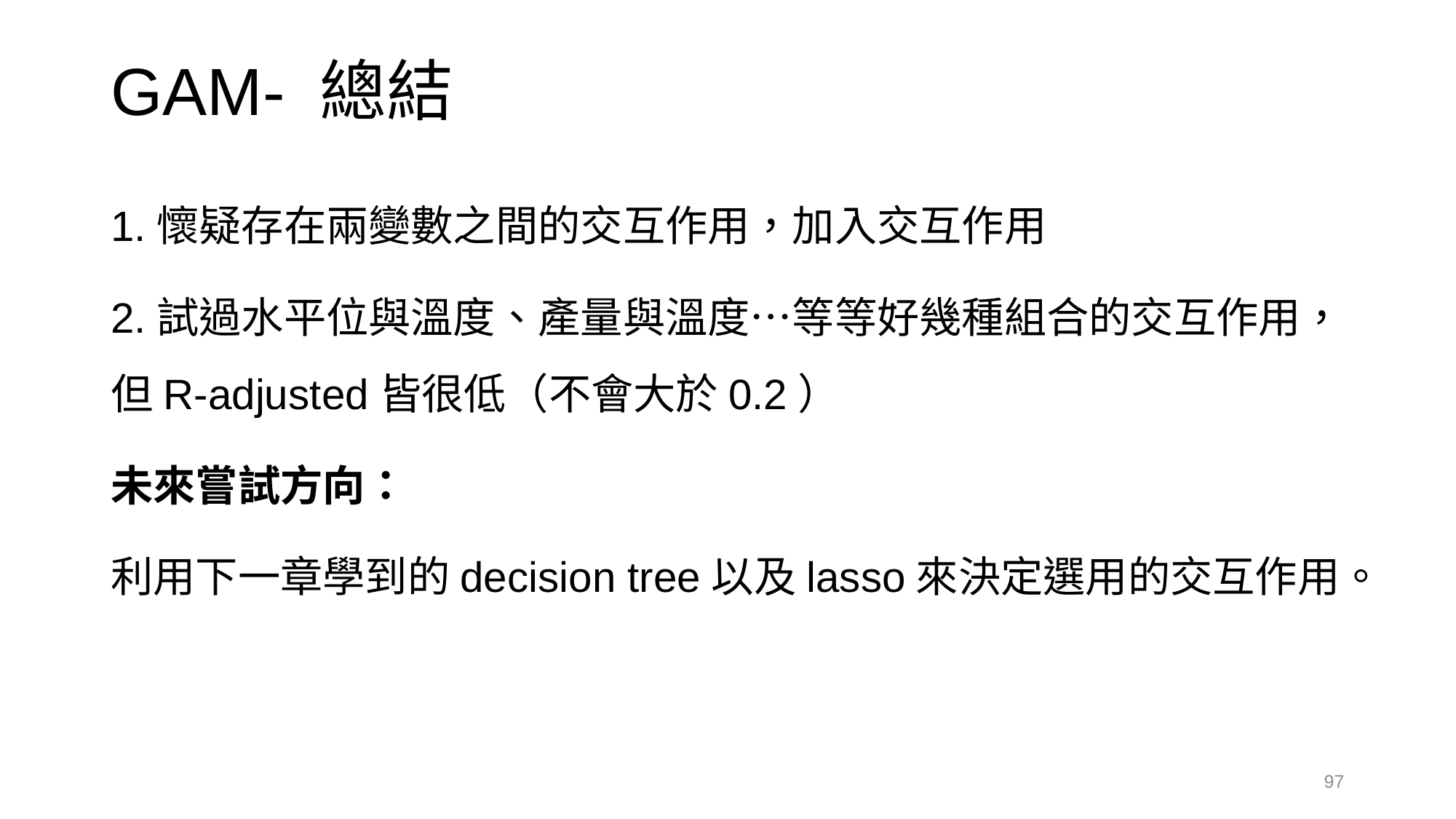

# GAM- 總結
1.懷疑存在兩變數之間的交互作用，加入交互作用
2.試過水平位與溫度、產量與溫度…等等好幾種組合的交互作用，但R-adjusted皆很低（不會大於0.2）
未來嘗試方向：
利用下一章學到的decision tree以及lasso來決定選用的交互作用。
97